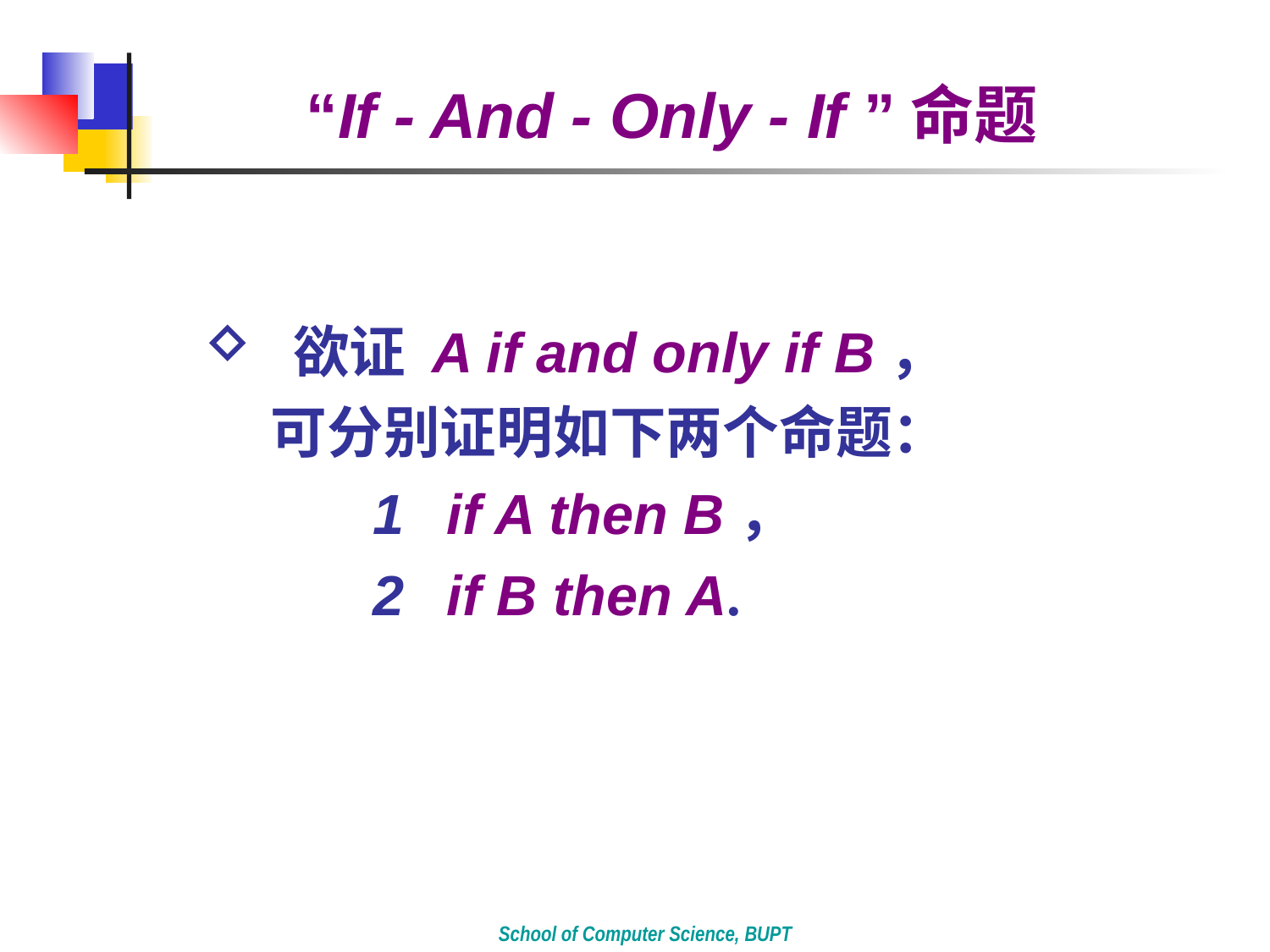

“If - And - Only - If ”命题
  欲证 A if and only if B，
  可分别证明如下两个命题：
          1   if A then B，
          2   if B then A.

School of Computer Science, BUPT
55